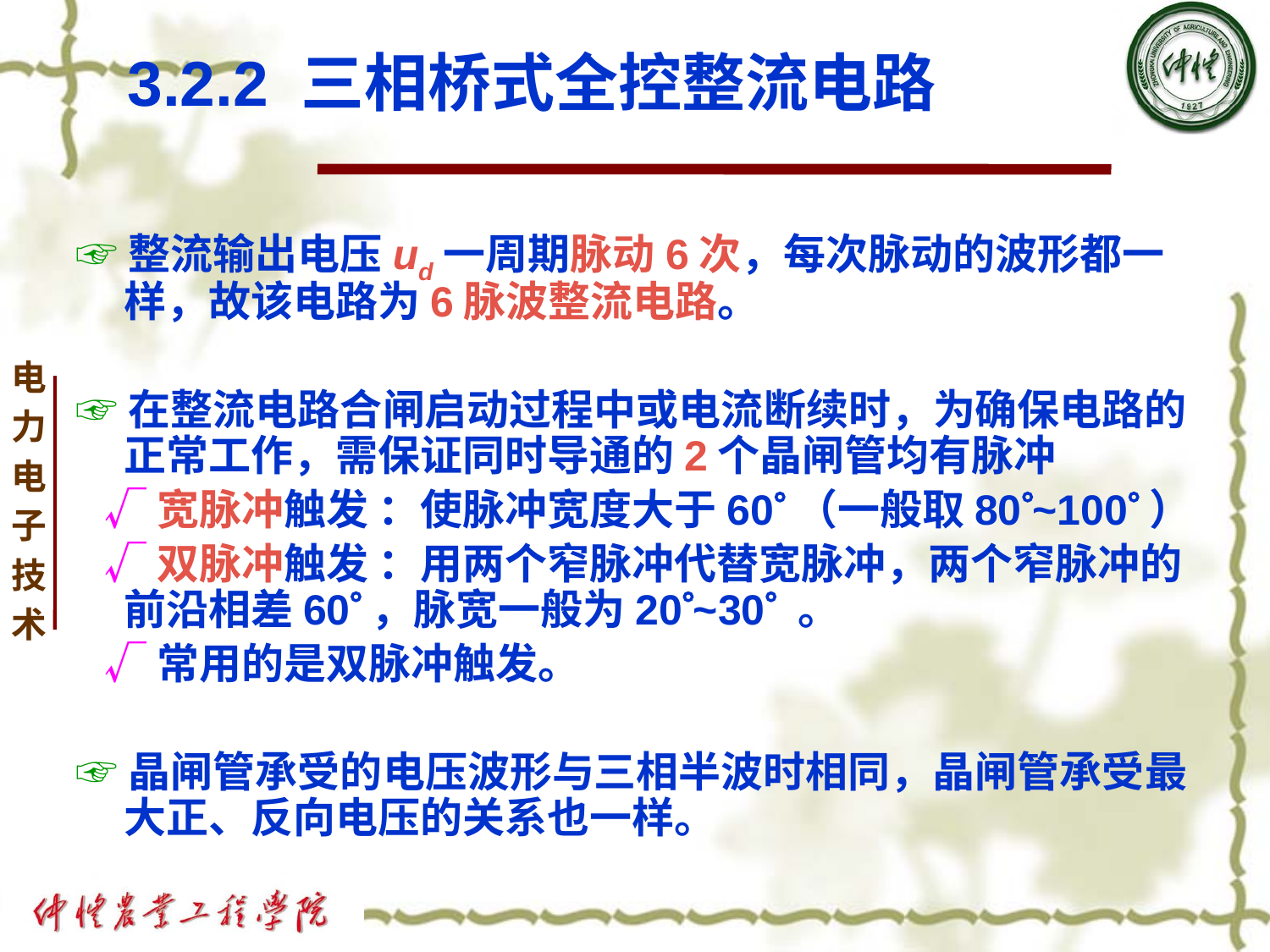

# 3.2.2 三相桥式全控整流电路
☞整流输出电压ud一周期脉动6次，每次脉动的波形都一样，故该电路为6脉波整流电路。

☞在整流电路合闸启动过程中或电流断续时，为确保电路的正常工作，需保证同时导通的2个晶闸管均有脉冲
   √宽脉冲触发 ：使脉冲宽度大于60°（一般取80°~100°）
   √双脉冲触发 ：用两个窄脉冲代替宽脉冲，两个窄脉冲的前沿相差60°，脉宽一般为20°~30° 。
   √常用的是双脉冲触发。

☞晶闸管承受的电压波形与三相半波时相同，晶闸管承受最大正、反向电压的关系也一样。